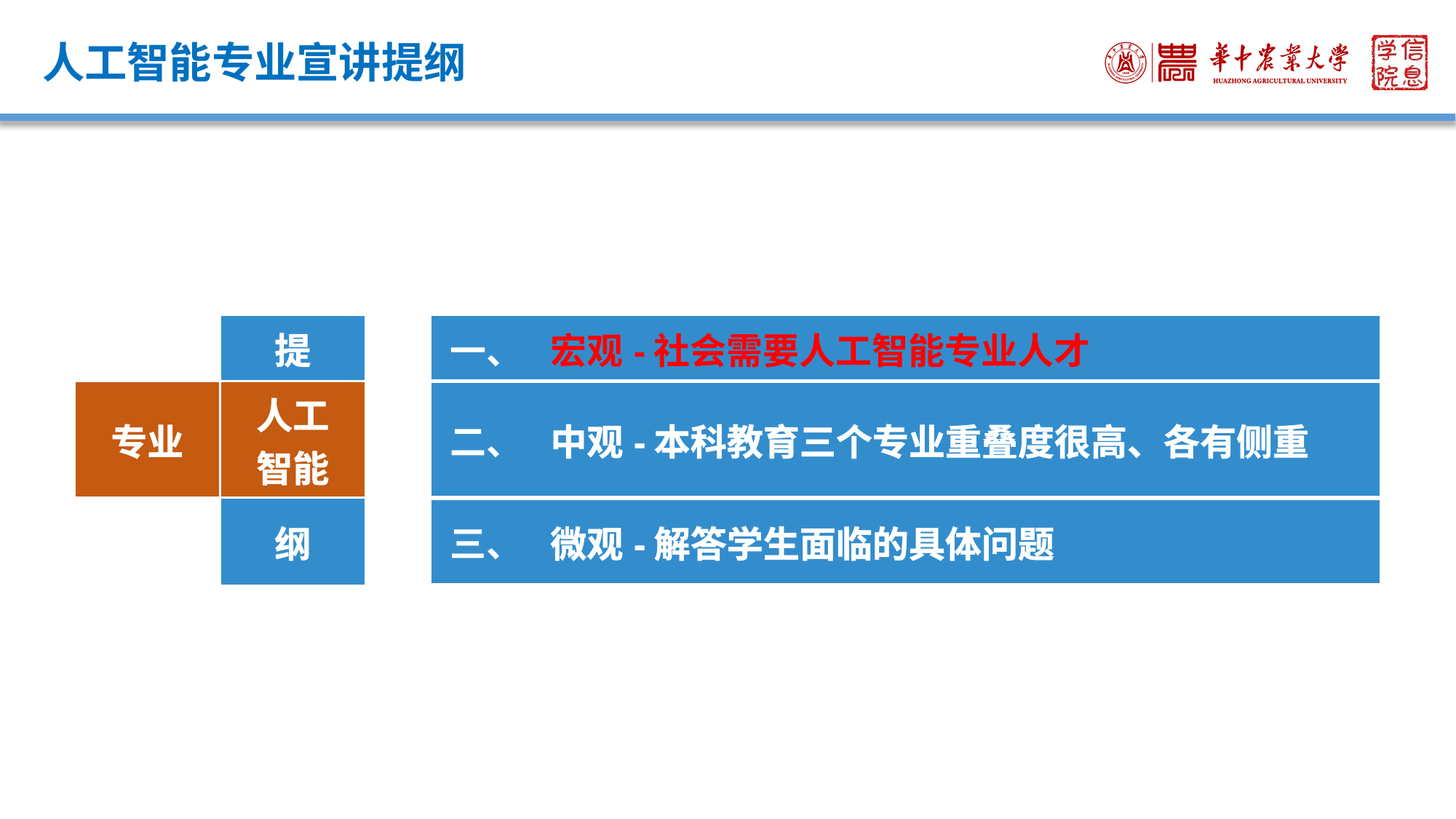

# 人工智能专业宣讲提纲
|  | 提 |  | 一、 | 宏观-社会需要人工智能专业人才 |
| --- | --- | --- | --- | --- |
| 专业 | 人工 智能 |  | 二、 | 中观-本科教育三个专业重叠度很高、各有侧重 |
|  | 纲 |  | 三、 | 微观-解答学生面临的具体问题 |